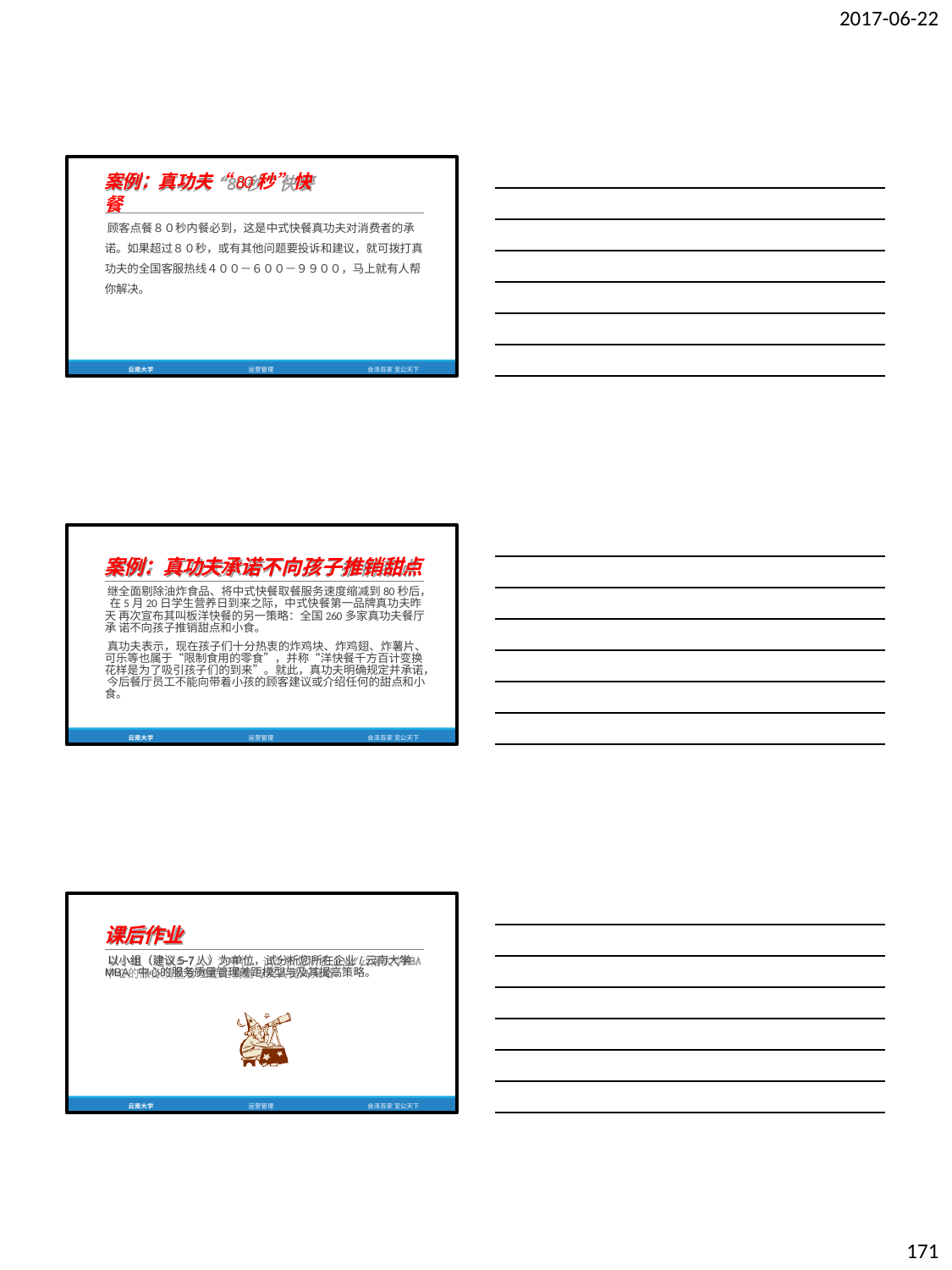

2017-06-22

案例：真功夫“80秒”快餐

顾客点餐８０秒内餐必到，这是中式快餐真功夫对消费者的承 诺。如果超过８０秒，或有其他问题要投诉和建议，就可拨打真 功夫的全国客服热线４００－６００－９９００，马上就有人帮 你解决。

云南大学
运营管理
会泽百家 至公天下

案例：真功夫承诺不向孩子推销甜点
继全面剔除油炸食品、将中式快餐取餐服务速度缩减到80秒后，  在5月20日学生营养日到来之际，中式快餐第一品牌真功夫昨天 再次宣布其叫板洋快餐的另一策略：全国260多家真功夫餐厅承 诺不向孩子推销甜点和小食。
真功夫表示，现在孩子们十分热衷的炸鸡块、炸鸡翅、炸薯片、 可乐等也属于“限制食用的零食”，并称“洋快餐千方百计变换 花样是为了吸引孩子们的到来”。就此，真功夫明确规定并承诺，  今后餐厅员工不能向带着小孩的顾客建议或介绍任何的甜点和小 食。

云南大学
运营管理
会泽百家 至公天下

课后作业
以小组（建议5-7人）为单位，试分析您所在企业/云南大学MBA  中心的服务质量管理差距模型与及其提高策略。

云南大学
运营管理
会泽百家 至公天下

171